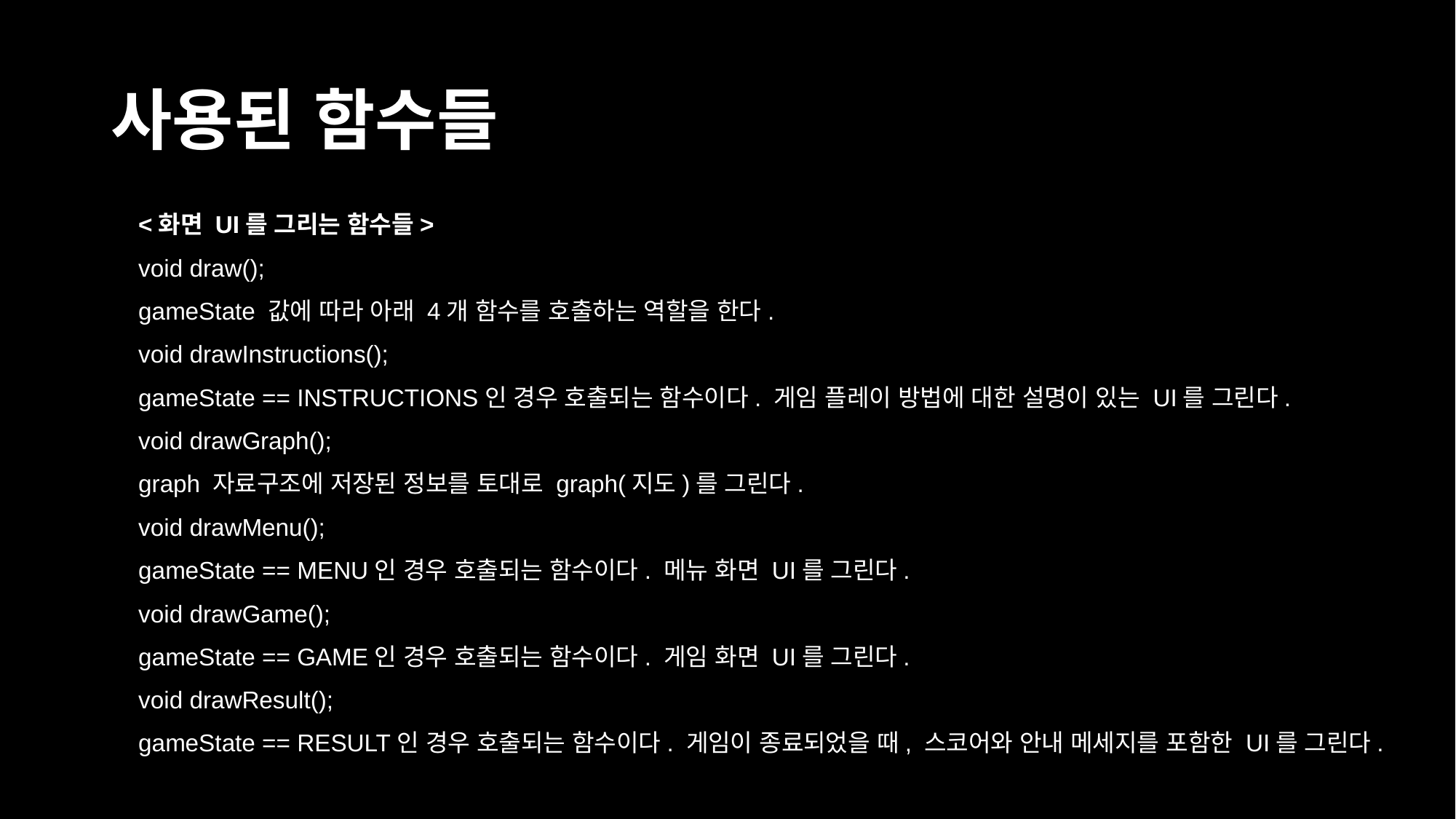

# 사용된 함수들
<화면 UI를 그리는 함수들>
void draw();
gameState 값에 따라 아래 4개 함수를 호출하는 역할을 한다.
void drawInstructions();
gameState == INSTRUCTIONS인 경우 호출되는 함수이다. 게임 플레이 방법에 대한 설명이 있는 UI를 그린다.
void drawGraph();
graph 자료구조에 저장된 정보를 토대로 graph(지도)를 그린다.
void drawMenu();
gameState == MENU인 경우 호출되는 함수이다. 메뉴 화면 UI를 그린다.
void drawGame();
gameState == GAME인 경우 호출되는 함수이다. 게임 화면 UI를 그린다.
void drawResult();
gameState == RESULT인 경우 호출되는 함수이다. 게임이 종료되었을 때, 스코어와 안내 메세지를 포함한 UI를 그린다.